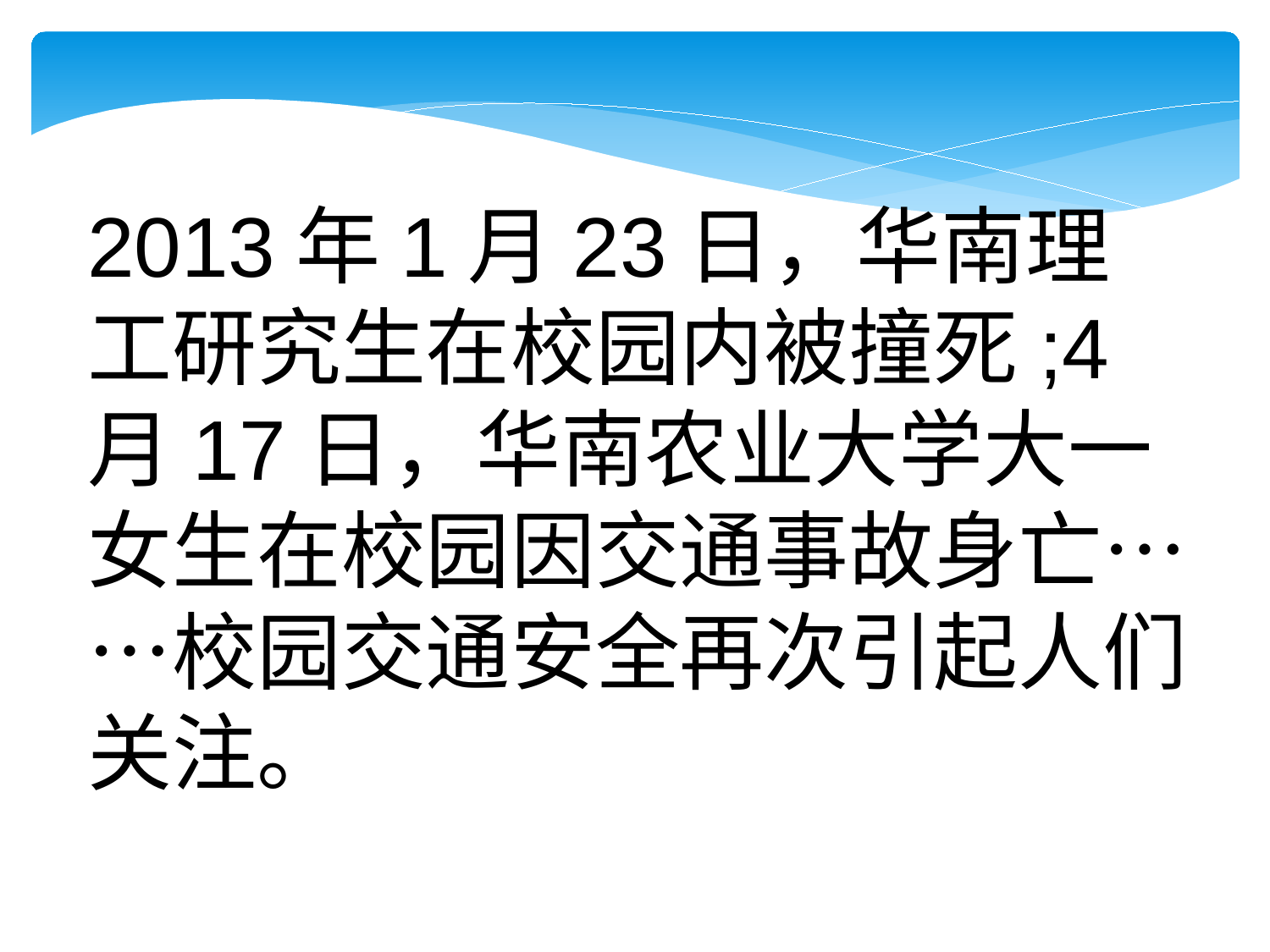

2013年1月23日，华南理工研究生在校园内被撞死;4月17日，华南农业大学大一女生在校园因交通事故身亡……校园交通安全再次引起人们关注。